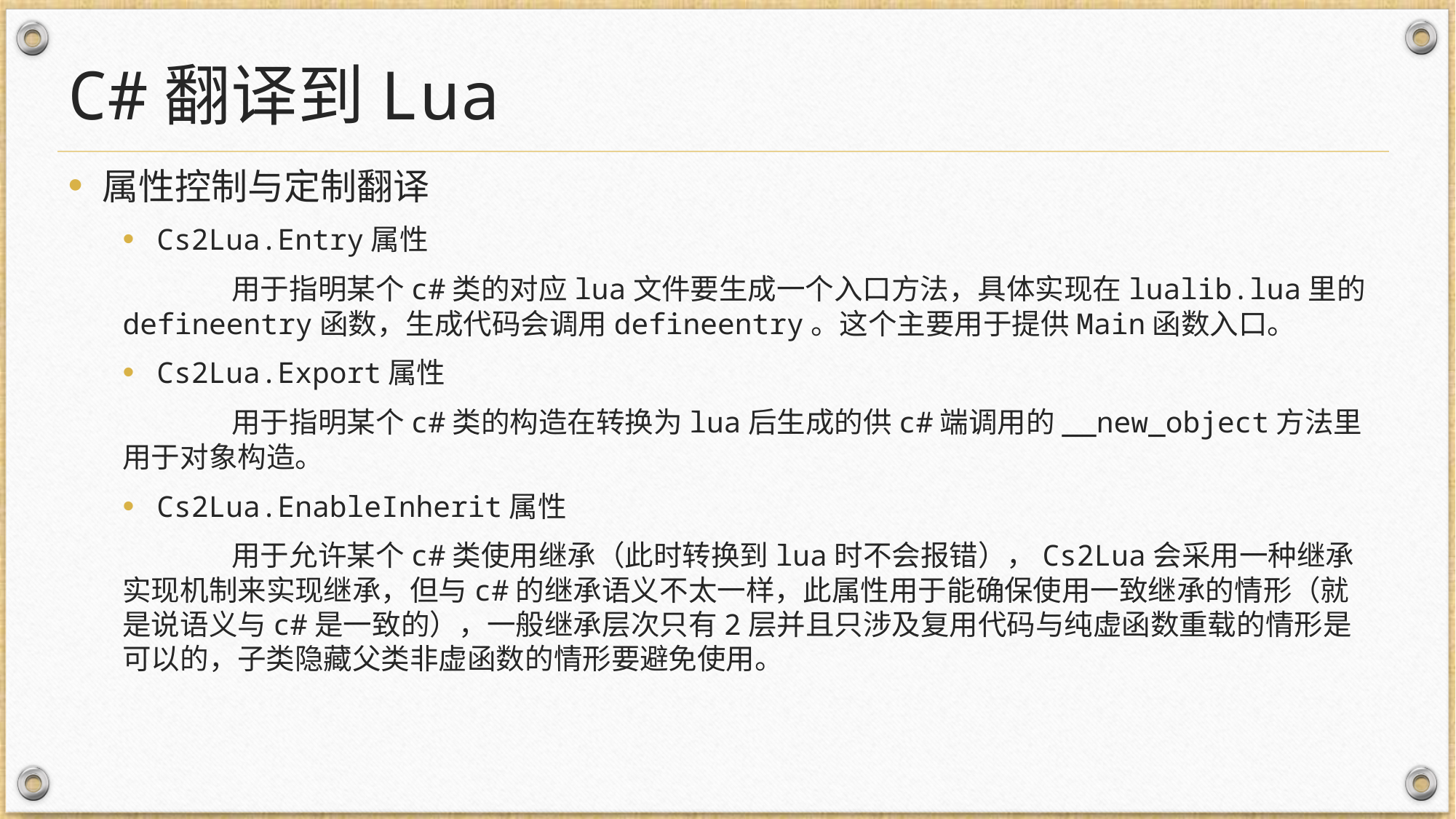

# C#翻译到Lua
属性控制与定制翻译
Cs2Lua.Entry属性
	用于指明某个c#类的对应lua文件要生成一个入口方法，具体实现在lualib.lua里的defineentry函数，生成代码会调用defineentry。这个主要用于提供Main函数入口。
Cs2Lua.Export属性
	用于指明某个c#类的构造在转换为lua后生成的供c#端调用的__new_object方法里用于对象构造。
Cs2Lua.EnableInherit属性
	用于允许某个c#类使用继承（此时转换到lua时不会报错），Cs2Lua会采用一种继承实现机制来实现继承，但与c#的继承语义不太一样，此属性用于能确保使用一致继承的情形（就是说语义与c#是一致的），一般继承层次只有2层并且只涉及复用代码与纯虚函数重载的情形是可以的，子类隐藏父类非虚函数的情形要避免使用。